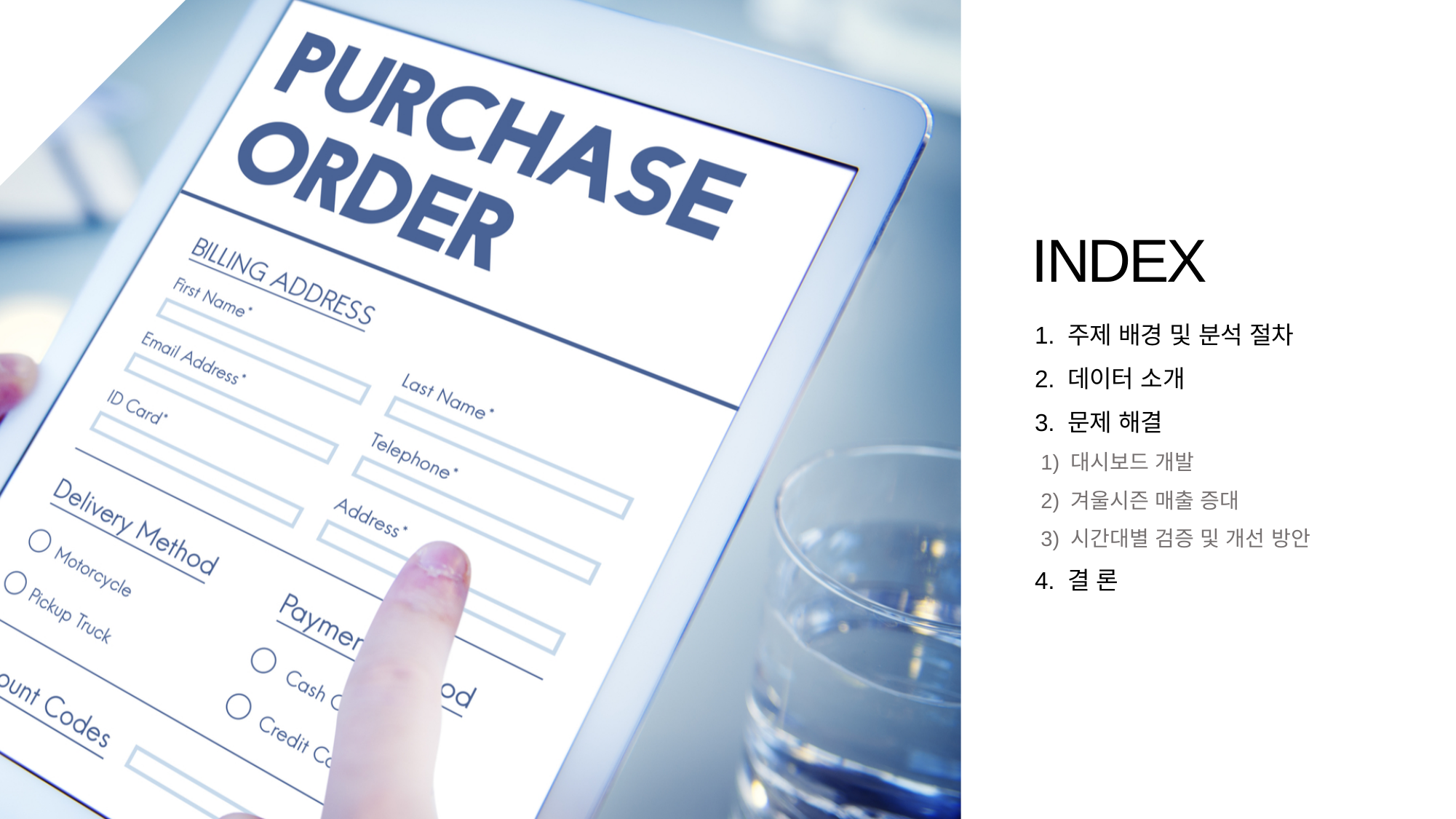

INDEX
1. 주제 배경 및 분석 절차
2. 데이터 소개
3. 문제 해결
 1) 대시보드 개발
 2) 겨울시즌 매출 증대
 3) 시간대별 검증 및 개선 방안
4. 결 론